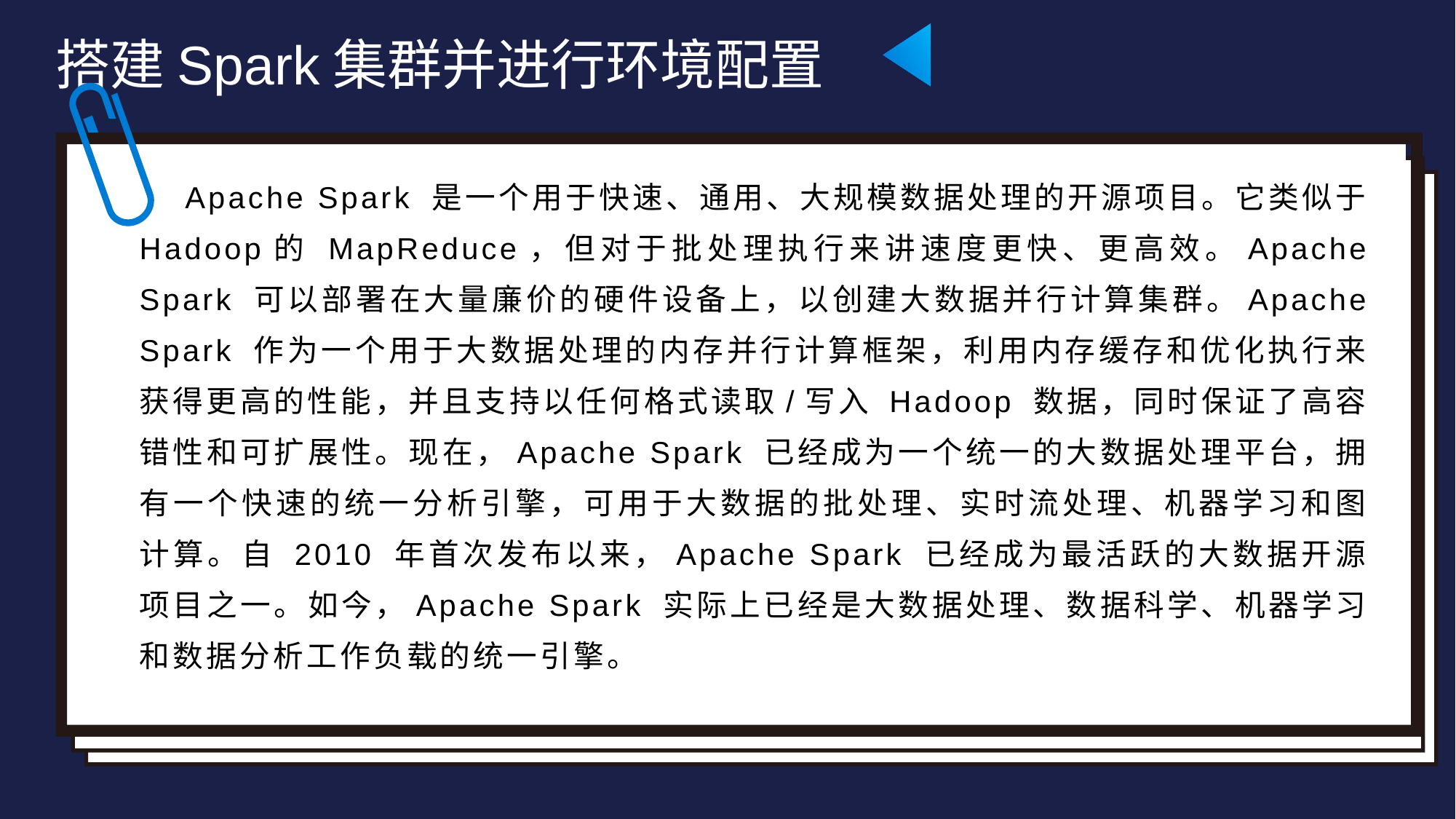

搭建Spark集群并进行环境配置

     Apache Spark 是一个用于快速、通用、大规模数据处理的开源项目。它类似于 Hadoop的 MapReduce，但对于批处理执行来讲速度更快、更高效。Apache Spark 可以部署在大量廉价的硬件设备上，以创建大数据并行计算集群。Apache Spark 作为一个用于大数据处理的内存并行计算框架，利用内存缓存和优化执行来获得更高的性能，并且支持以任何格式读取/写入 Hadoop 数据，同时保证了高容错性和可扩展性。现在，Apache Spark 已经成为一个统一的大数据处理平台，拥有一个快速的统一分析引擎，可用于大数据的批处理、实时流处理、机器学习和图计算。自 2010 年首次发布以来，Apache Spark 已经成为最活跃的大数据开源项目之一。如今，Apache Spark 实际上已经是大数据处理、数据科学、机器学习和数据分析工作负载的统一引擎。